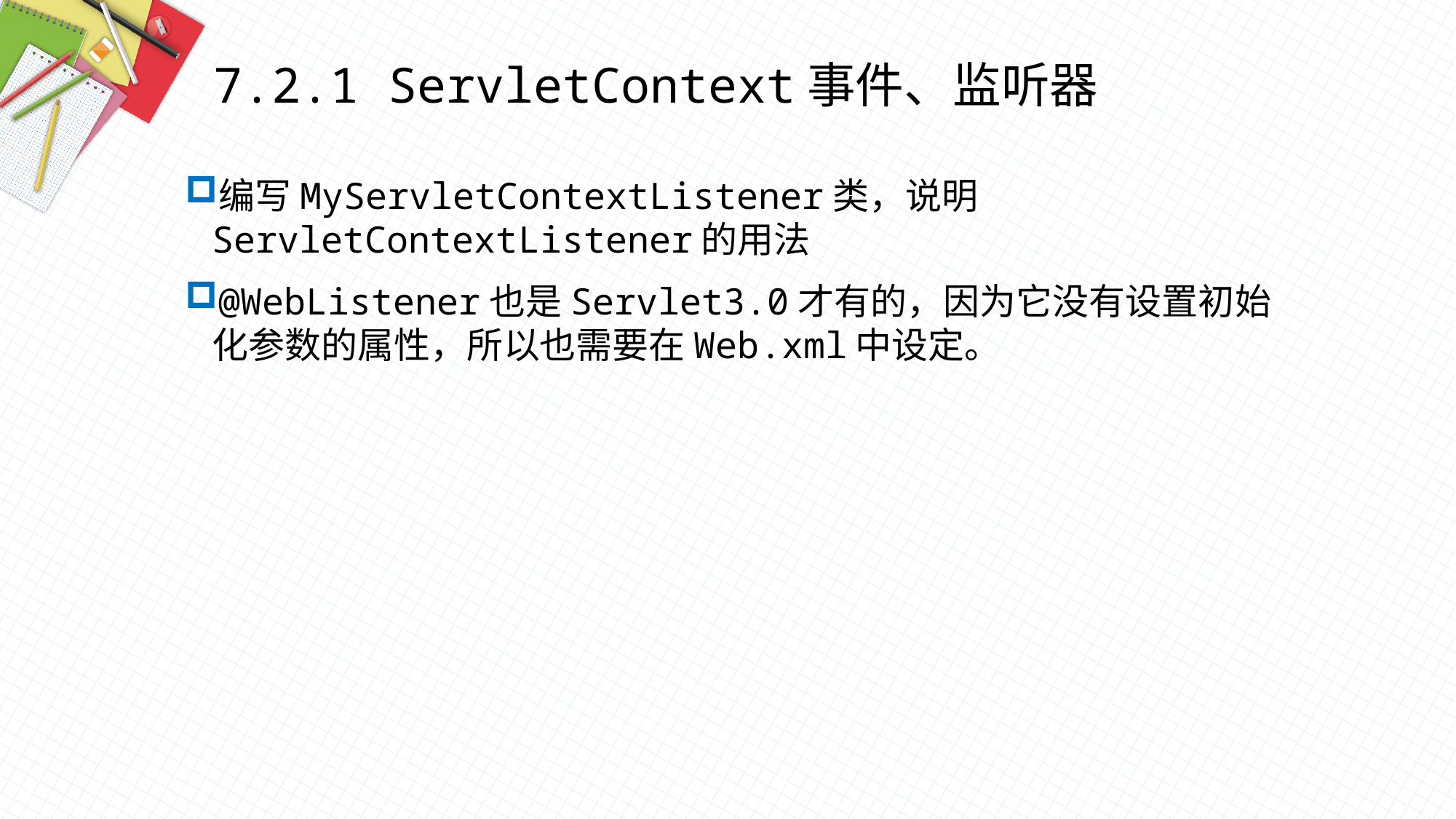

7.2.1 ServletContext事件、监听器
编写MyServletContextListener类，说明ServletContextListener的用法
@WebListener也是Servlet3.0才有的，因为它没有设置初始化参数的属性，所以也需要在Web.xml中设定。